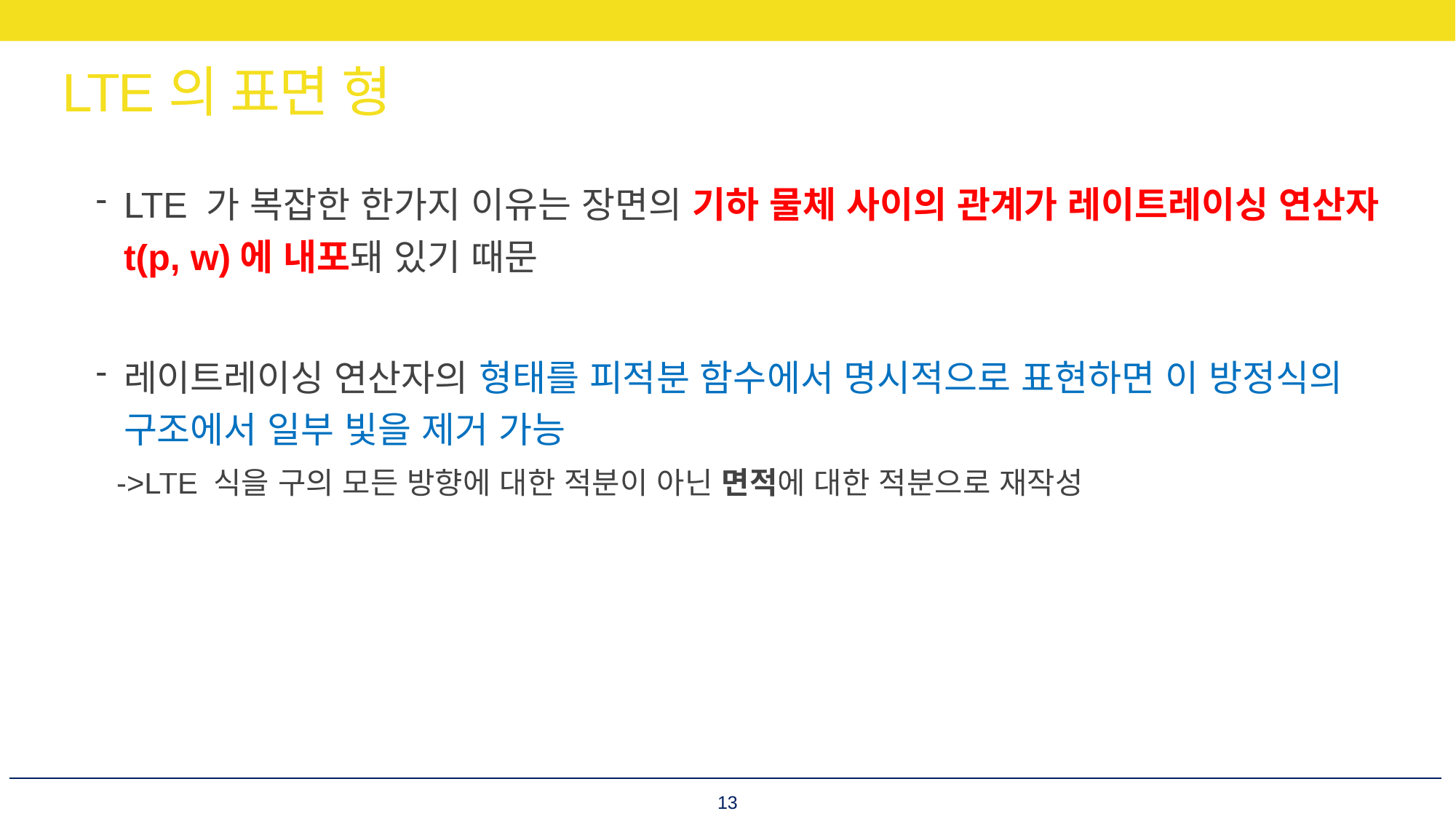

# LTE의 표면 형
LTE 가 복잡한 한가지 이유는 장면의 기하 물체 사이의 관계가 레이트레이싱 연산자 t(p, w)에 내포돼 있기 때문

레이트레이싱 연산자의 형태를 피적분 함수에서 명시적으로 표현하면 이 방정식의 구조에서 일부 빛을 제거 가능
->LTE 식을 구의 모든 방향에 대한 적분이 아닌 면적에 대한 적분으로 재작성

13